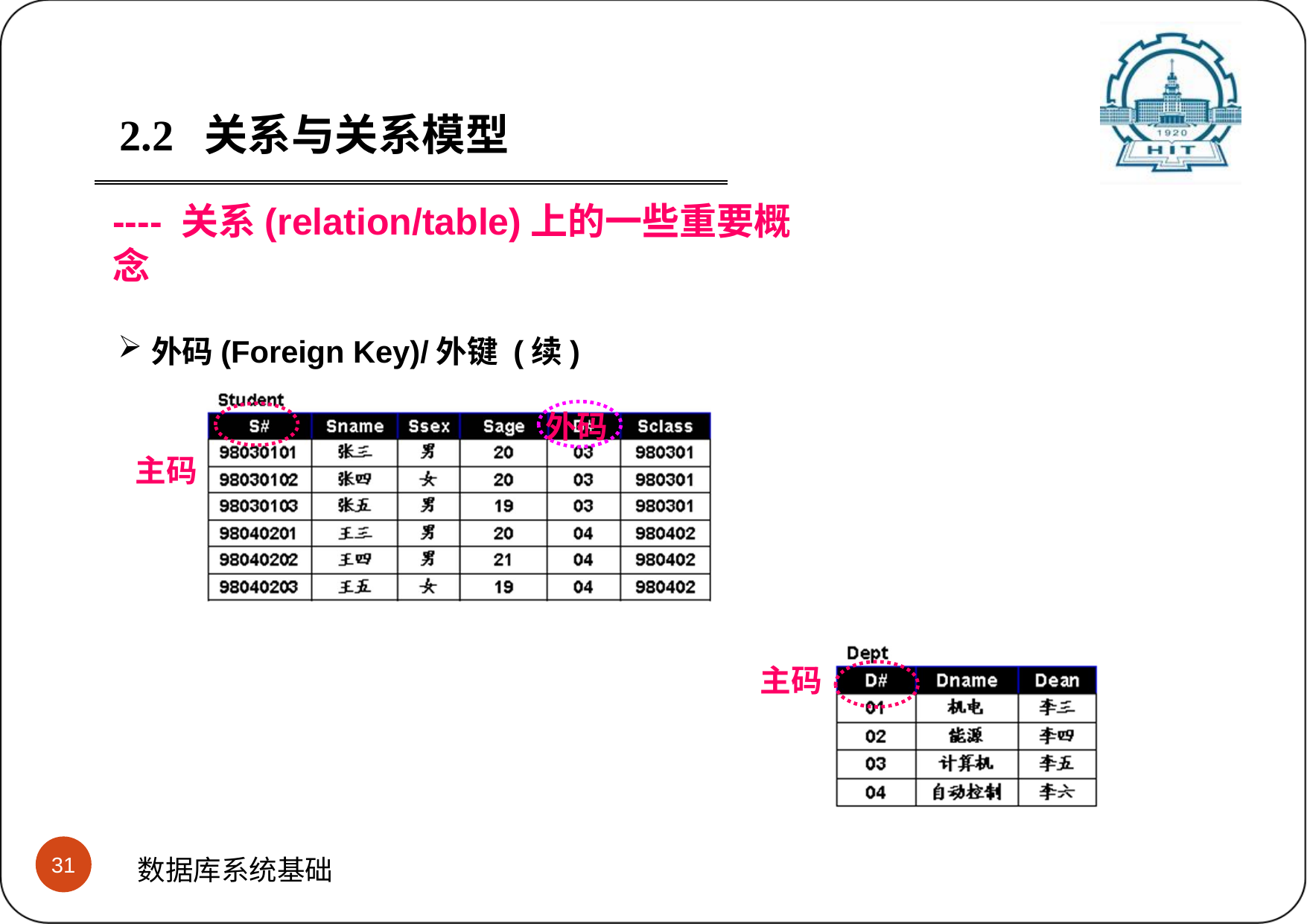

2.2	关系与关系模型
---- 关系(relation/table)上的一些重要概念

外码(Foreign Key)/外键 (续)

外码
主码

主码